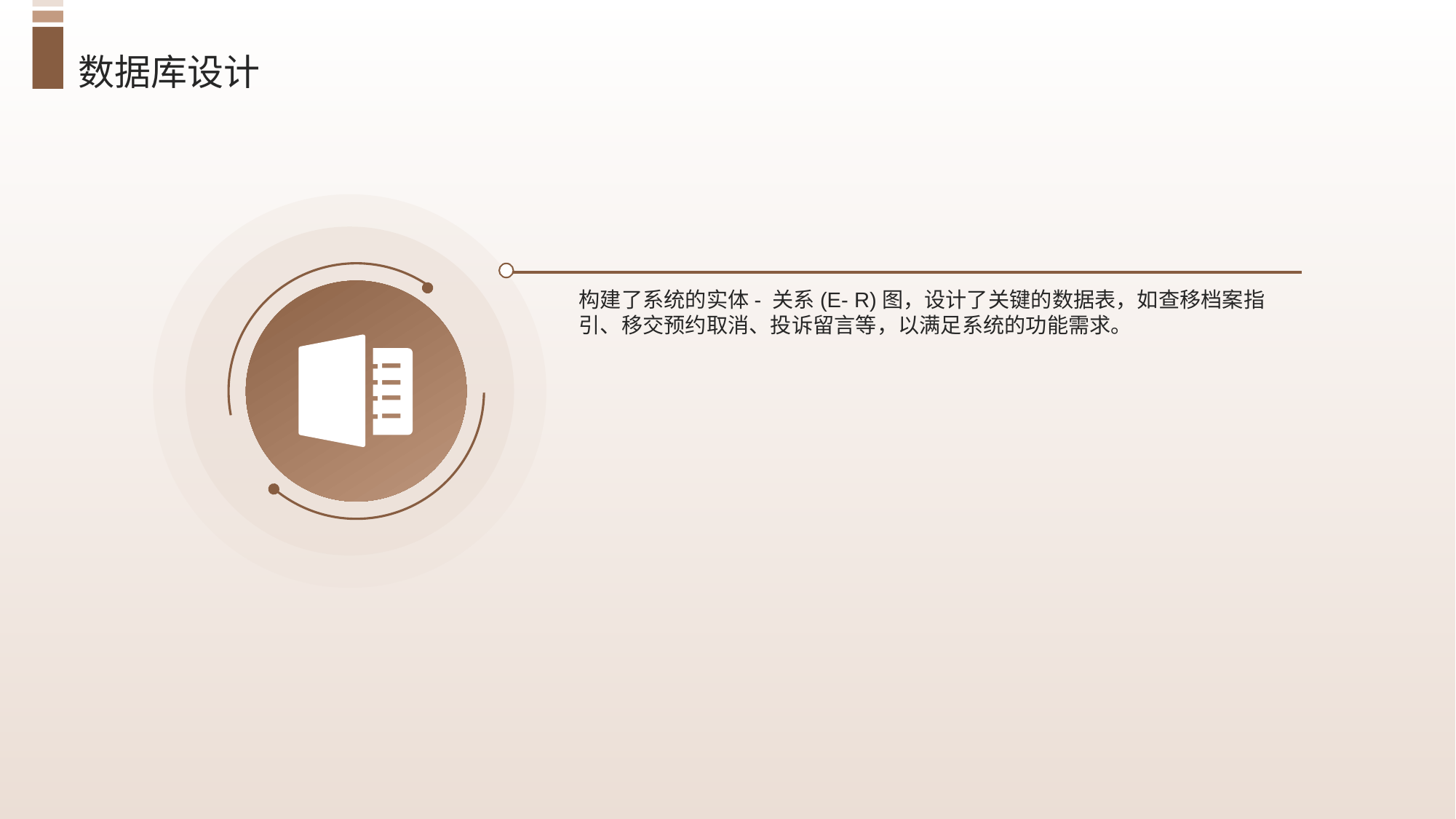

数据库设计

构建了系统的实体- 关系(E- R)图，设计了关键的数据表，如查移档案指引、移交预约取消、投诉留言等，以满足系统的功能需求。